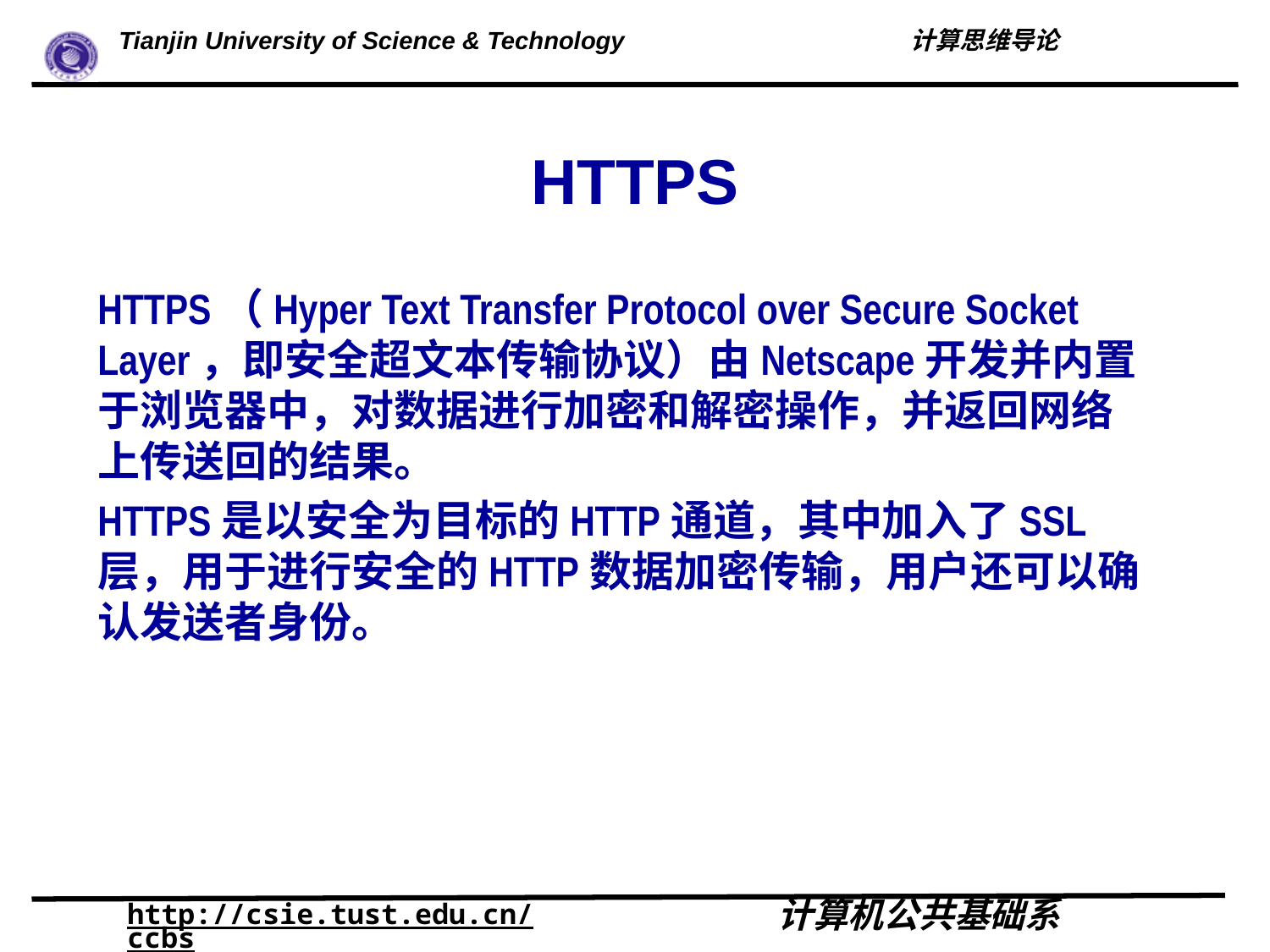

# HTTPS
HTTPS（Hyper Text Transfer Protocol over Secure Socket Layer，即安全超文本传输协议）由Netscape开发并内置于浏览器中，对数据进行加密和解密操作，并返回网络上传送回的结果。
HTTPS是以安全为目标的HTTP通道，其中加入了SSL层，用于进行安全的HTTP数据加密传输，用户还可以确认发送者身份。